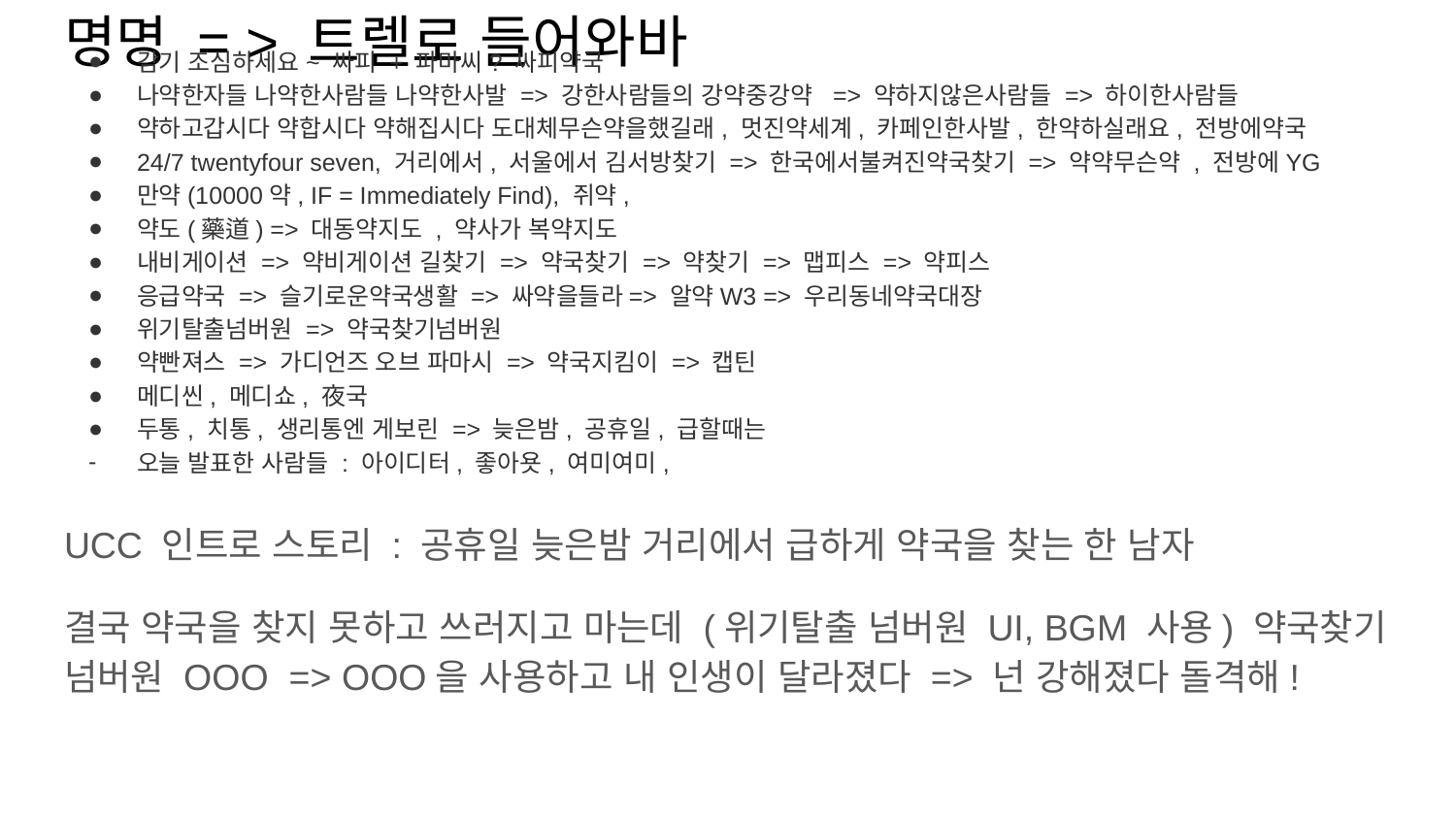

# 명명 = > 트렐로 들어와바
감기 조심하세요~ 싸피 + 파마씨? 싸피약국
나약한자들 나약한사람들 나약한사발 => 강한사람들의 강약중강약  => 약하지않은사람들 => 하이한사람들
약하고갑시다 약합시다 약해집시다 도대체무슨약을했길래, 멋진약세계, 카페인한사발, 한약하실래요, 전방에약국
24/7 twentyfour seven, 거리에서, 서울에서 김서방찾기 => 한국에서불켜진약국찾기 => 약약무슨약 , 전방에YG
만약(10000약, IF = Immediately Find), 쥐약,
약도(藥道) => 대동약지도 , 약사가 복약지도
내비게이션 => 약비게이션 길찾기 => 약국찾기 => 약찾기 => 맵피스 => 약피스
응급약국 => 슬기로운약국생활 => 싸약을들라=> 알약W3 => 우리동네약국대장
위기탈출넘버원 => 약국찾기넘버원
약빤져스 => 가디언즈 오브 파마시 => 약국지킴이 => 캡틴
메디씬, 메디쇼, 夜국
두통, 치통, 생리통엔 게보린 => 늦은밤, 공휴일, 급할때는
오늘 발표한 사람들 : 아이디터, 좋아욧, 여미여미,
UCC 인트로 스토리 : 공휴일 늦은밤 거리에서 급하게 약국을 찾는 한 남자
결국 약국을 찾지 못하고 쓰러지고 마는데 (위기탈출 넘버원 UI, BGM 사용) 약국찾기 넘버원 OOO  => OOO을 사용하고 내 인생이 달라졌다 => 넌 강해졌다 돌격해!